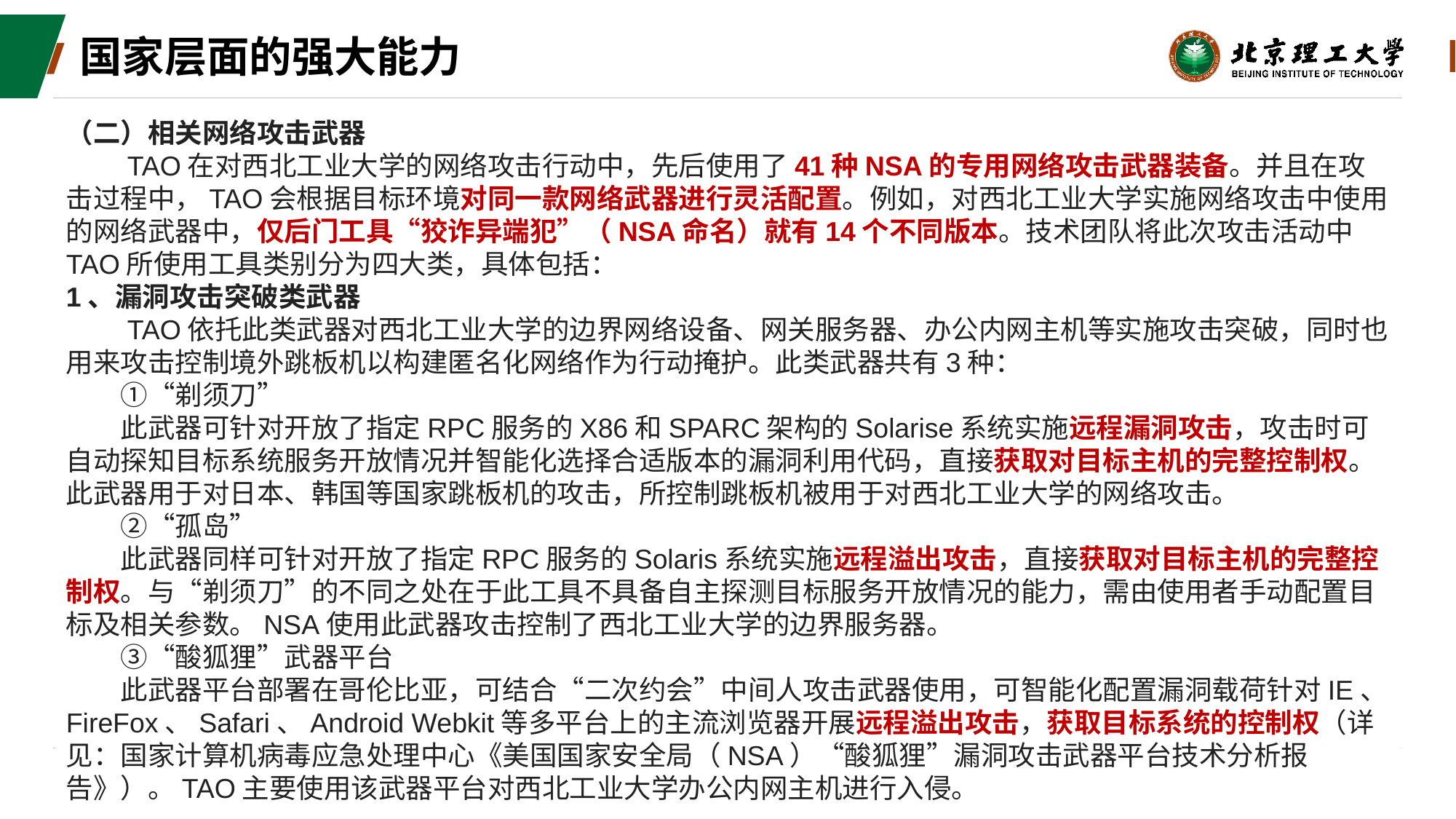

# 国家层面的强大能力
（二）相关网络攻击武器
　　TAO在对西北工业大学的网络攻击行动中，先后使用了41种NSA的专用网络攻击武器装备。并且在攻击过程中，TAO会根据目标环境对同一款网络武器进行灵活配置。例如，对西北工业大学实施网络攻击中使用的网络武器中，仅后门工具“狡诈异端犯”（NSA命名）就有14个不同版本。技术团队将此次攻击活动中TAO所使用工具类别分为四大类，具体包括：
1、漏洞攻击突破类武器
　　TAO依托此类武器对西北工业大学的边界网络设备、网关服务器、办公内网主机等实施攻击突破，同时也用来攻击控制境外跳板机以构建匿名化网络作为行动掩护。此类武器共有3种：
　　①“剃须刀”
　　此武器可针对开放了指定RPC服务的X86和SPARC架构的Solarise系统实施远程漏洞攻击，攻击时可自动探知目标系统服务开放情况并智能化选择合适版本的漏洞利用代码，直接获取对目标主机的完整控制权。此武器用于对日本、韩国等国家跳板机的攻击，所控制跳板机被用于对西北工业大学的网络攻击。
　　②“孤岛”
　　此武器同样可针对开放了指定RPC服务的Solaris系统实施远程溢出攻击，直接获取对目标主机的完整控制权。与“剃须刀”的不同之处在于此工具不具备自主探测目标服务开放情况的能力，需由使用者手动配置目标及相关参数。NSA使用此武器攻击控制了西北工业大学的边界服务器。
　　③“酸狐狸”武器平台
　　此武器平台部署在哥伦比亚，可结合“二次约会”中间人攻击武器使用，可智能化配置漏洞载荷针对IE、FireFox、Safari、Android Webkit等多平台上的主流浏览器开展远程溢出攻击，获取目标系统的控制权（详见：国家计算机病毒应急处理中心《美国国家安全局（NSA）“酸狐狸”漏洞攻击武器平台技术分析报告》）。TAO主要使用该武器平台对西北工业大学办公内网主机进行入侵。